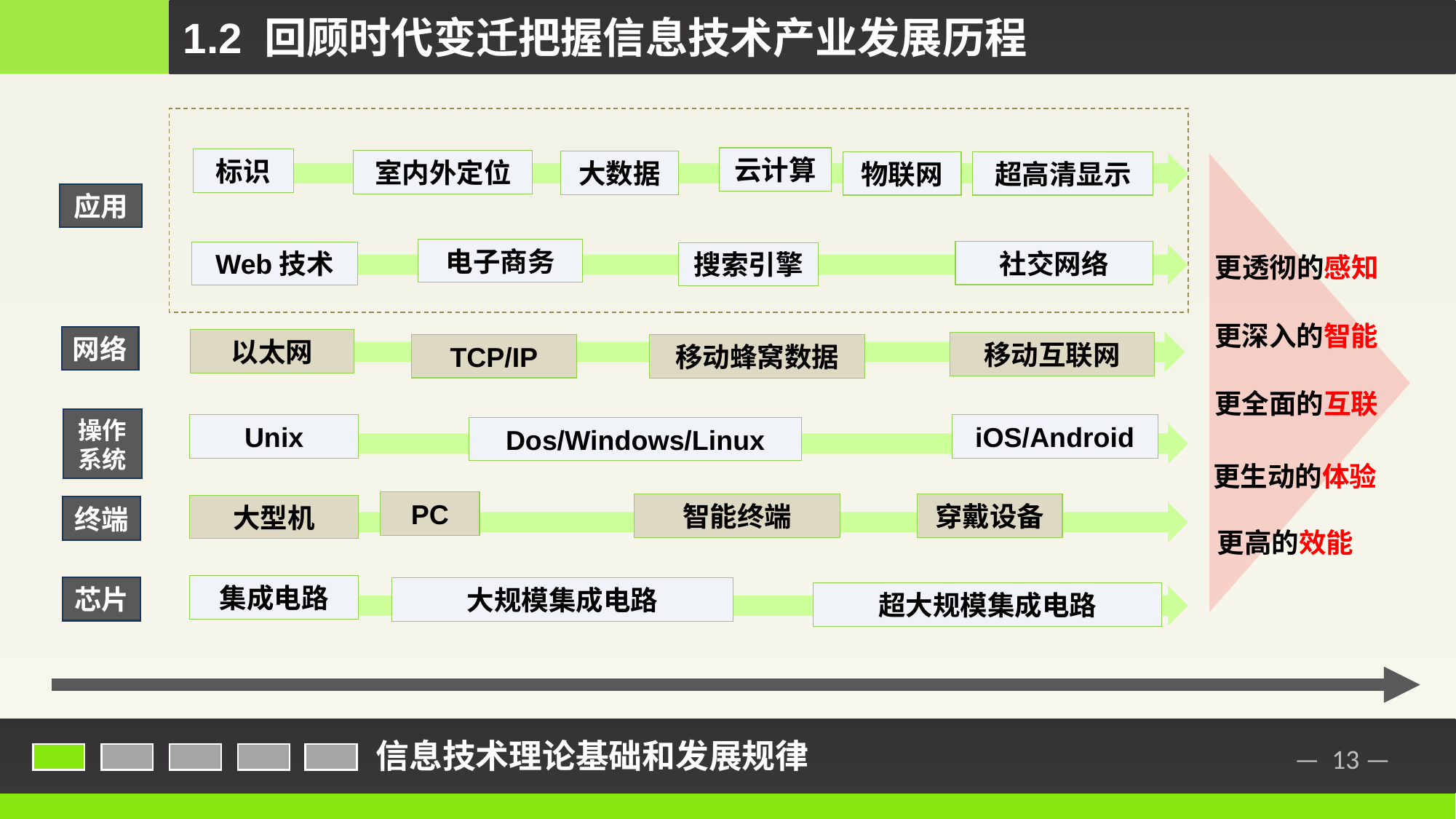

1.2 回顾时代变迁把握信息技术产业发展历程

云计算
标识
室内外定位
大数据
物联网
超高清显示

应用
电子商务
社交网络
Web技术
搜索引擎

更透彻的感知
更深入的智能
更全面的互联
更生动的体验
更高的效能

网络
以太网

移动互联网
TCP/IP
移动蜂窝数据
操作
系统
iOS/Android
Unix
Dos/Windows/Linux

PC
智能终端
穿戴设备
大型机
终端

集成电路
芯片
大规模集成电路
超大规模集成电路

信息技术理论基础和发展规律